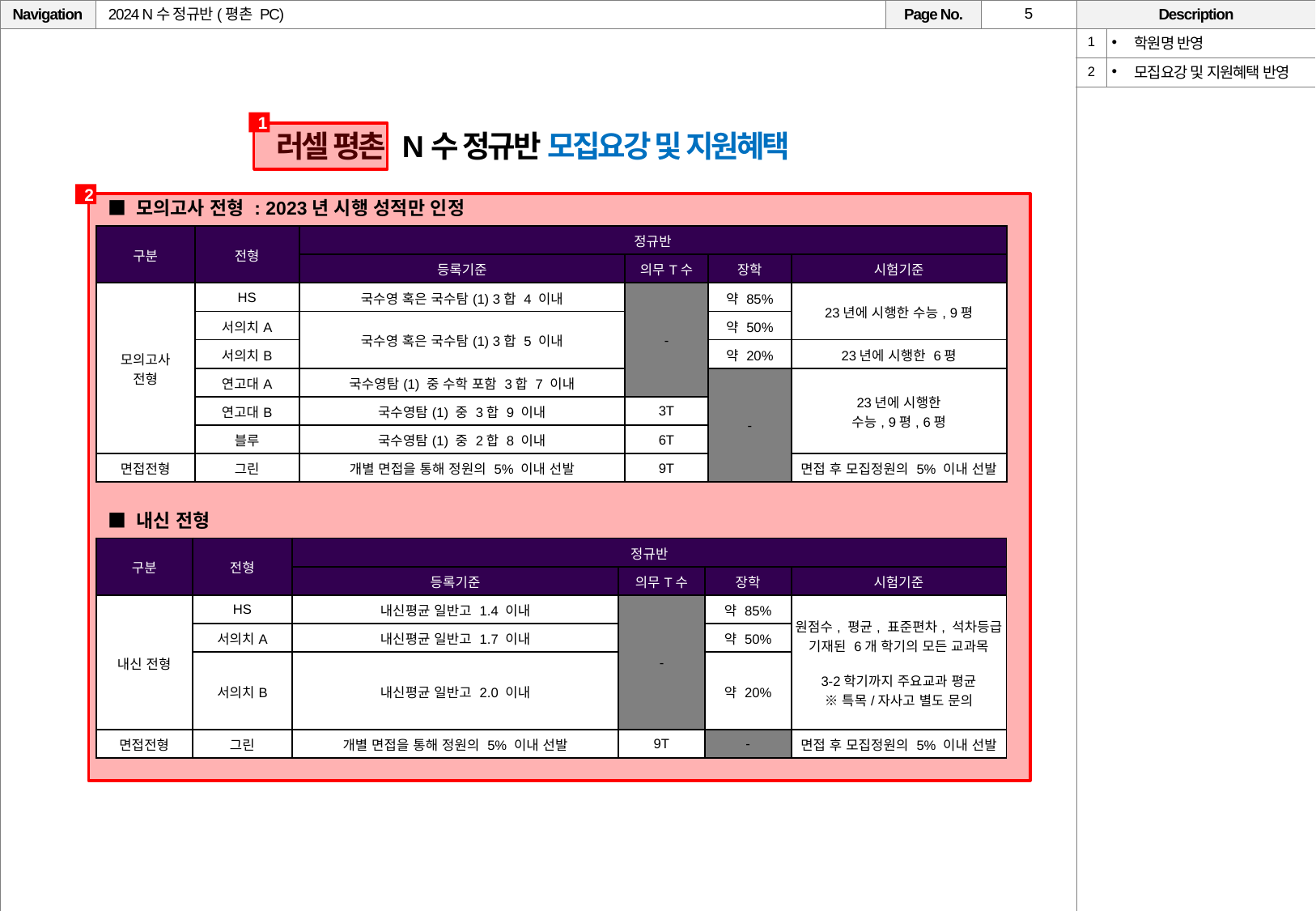

# 2024 N수 정규반(평촌 PC)
| 1 | 학원명 반영 |
| --- | --- |
| 2 | 모집요강 및 지원혜택 반영 |
1
러셀 평촌 N수 정규반 모집요강 및 지원혜택

2
■ 모의고사 전형 : 2023년 시행 성적만 인정

| 구분 | 전형 | 정규반 |  |  |  |
| --- | --- | --- | --- | --- | --- |
|  |  | 등록기준 | 의무T수 | 장학 | 시험기준 |
| 모의고사 전형 | HS | 국수영 혹은 국수탐(1) 3합 4 이내 | - | 약 85% | 23년에 시행한 수능, 9평 |
|  | 서의치A | 국수영 혹은 국수탐(1) 3합 5 이내 |  | 약 50% |  |
|  | 서의치B |  |  | 약 20% | 23년에 시행한 6평 |
|  | 연고대A | 국수영탐(1) 중 수학 포함 3합 7 이내 |  | - | 23년에 시행한 수능, 9평, 6평 |
|  | 연고대B | 국수영탐(1) 중 3합 9 이내 | 3T |  |  |
|  | 블루 | 국수영탐(1) 중 2합 8 이내 | 6T |  |  |
| 면접전형 | 그린 | 개별 면접을 통해 정원의 5% 이내 선발 | 9T |  | 면접 후 모집정원의 5% 이내 선발 |
■ 내신 전형
| 구분 | 전형 | 정규반 |  |  |  |
| --- | --- | --- | --- | --- | --- |
|  |  | 등록기준 | 의무T수 | 장학 | 시험기준 |
| 내신 전형 | HS | 내신평균 일반고 1.4 이내 | - | 약 85% | 원점수, 평균, 표준편차, 석차등급 기재된 6개 학기의 모든 교과목 3-2학기까지 주요교과 평균 ※ 특목/자사고 별도 문의 |
|  | 서의치A | 내신평균 일반고 1.7 이내 |  | 약 50% |  |
|  | 서의치B | 내신평균 일반고 2.0 이내 |  | 약 20% |  |
| 면접전형 | 그린 | 개별 면접을 통해 정원의 5% 이내 선발 | 9T | - | 면접 후 모집정원의 5% 이내 선발 |